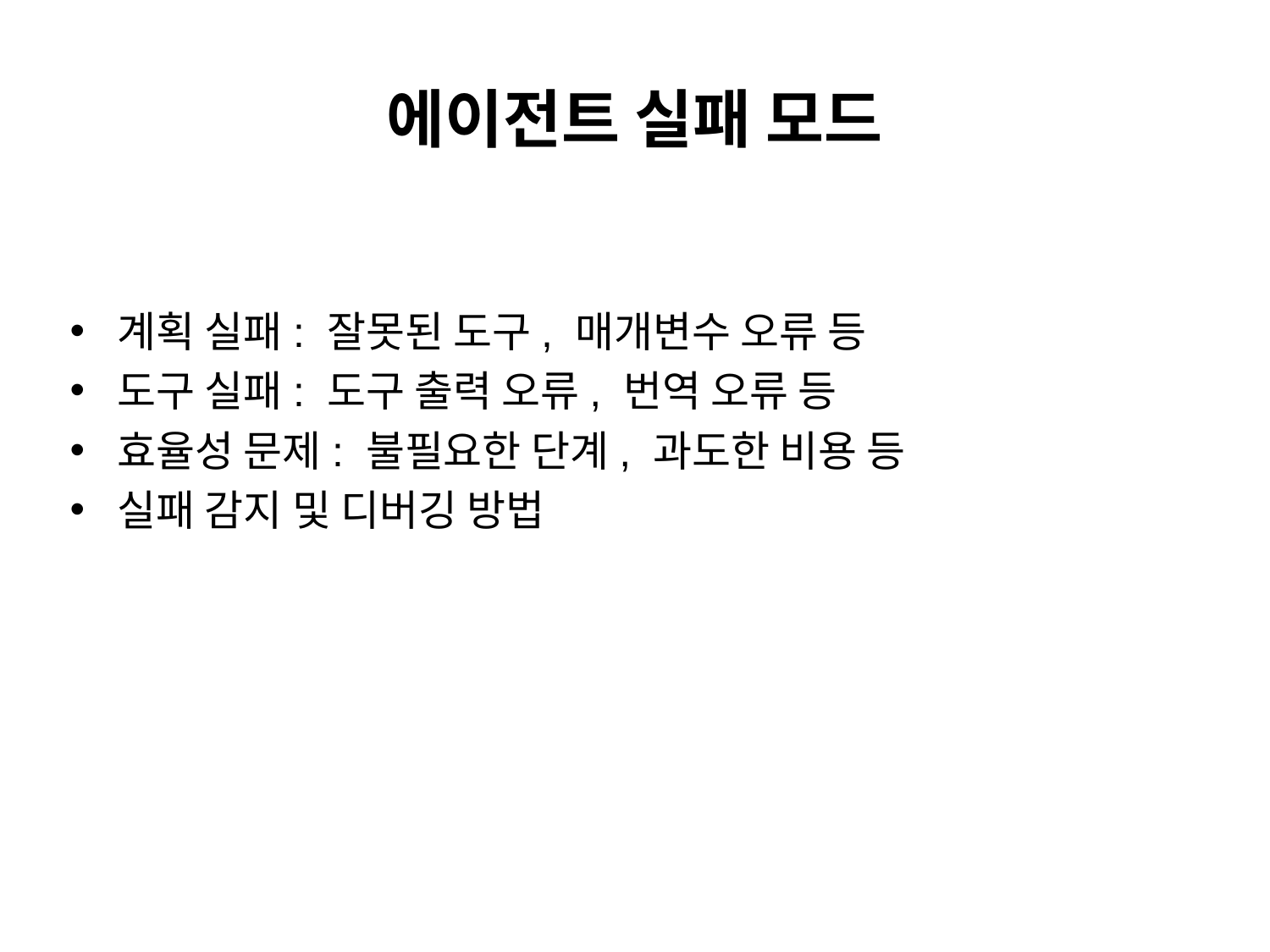

# 에이전트 실패 모드

계획 실패: 잘못된 도구, 매개변수 오류 등
도구 실패: 도구 출력 오류, 번역 오류 등
효율성 문제: 불필요한 단계, 과도한 비용 등
실패 감지 및 디버깅 방법